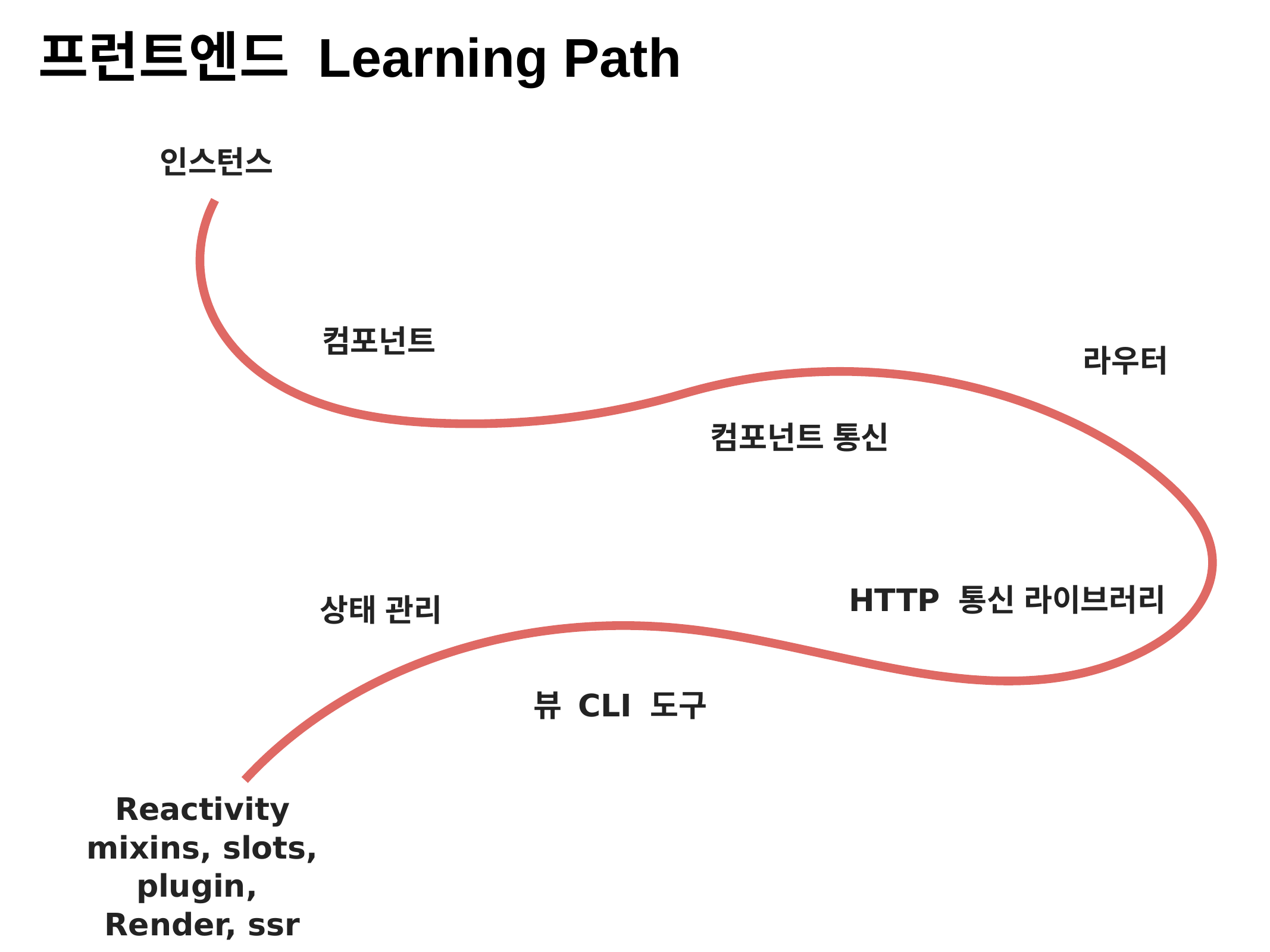

프런트엔드 Learning Path
인스턴스

컴포넌트
라우터
컴포넌트 통신
HTTP 통신 라이브러리
상태 관리
뷰 CLI 도구
Reactivity
mixins, slots,
plugin,
Render, ssr
²018.0².²0